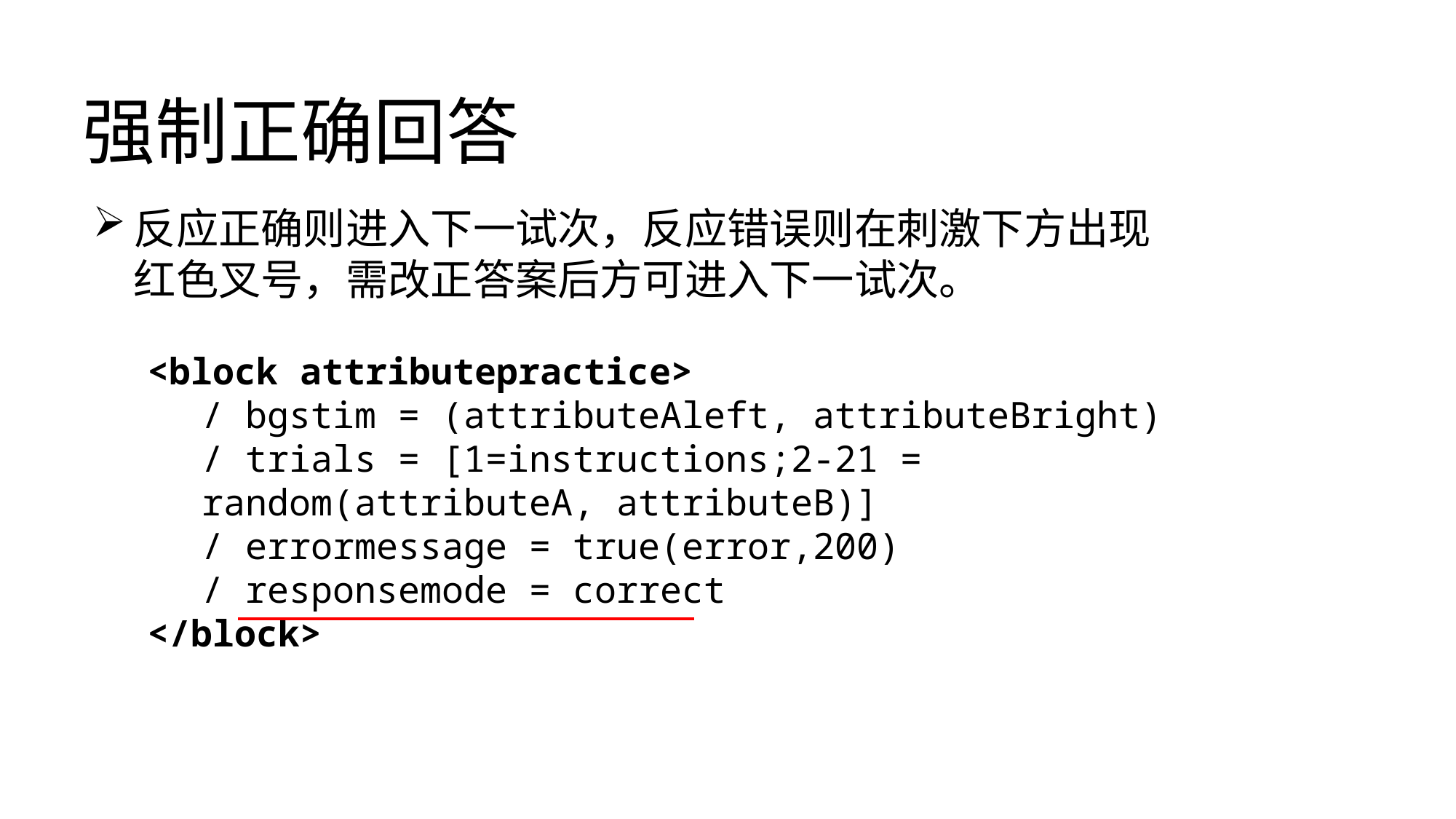

强制正确回答
反应正确则进入下一试次，反应错误则在刺激下方出现红色叉号，需改正答案后方可进入下一试次。
<block attributepractice>
/ bgstim = (attributeAleft, attributeBright)
/ trials = [1=instructions;2-21 = random(attributeA, attributeB)]
/ errormessage = true(error,200)
/ responsemode = correct
</block>